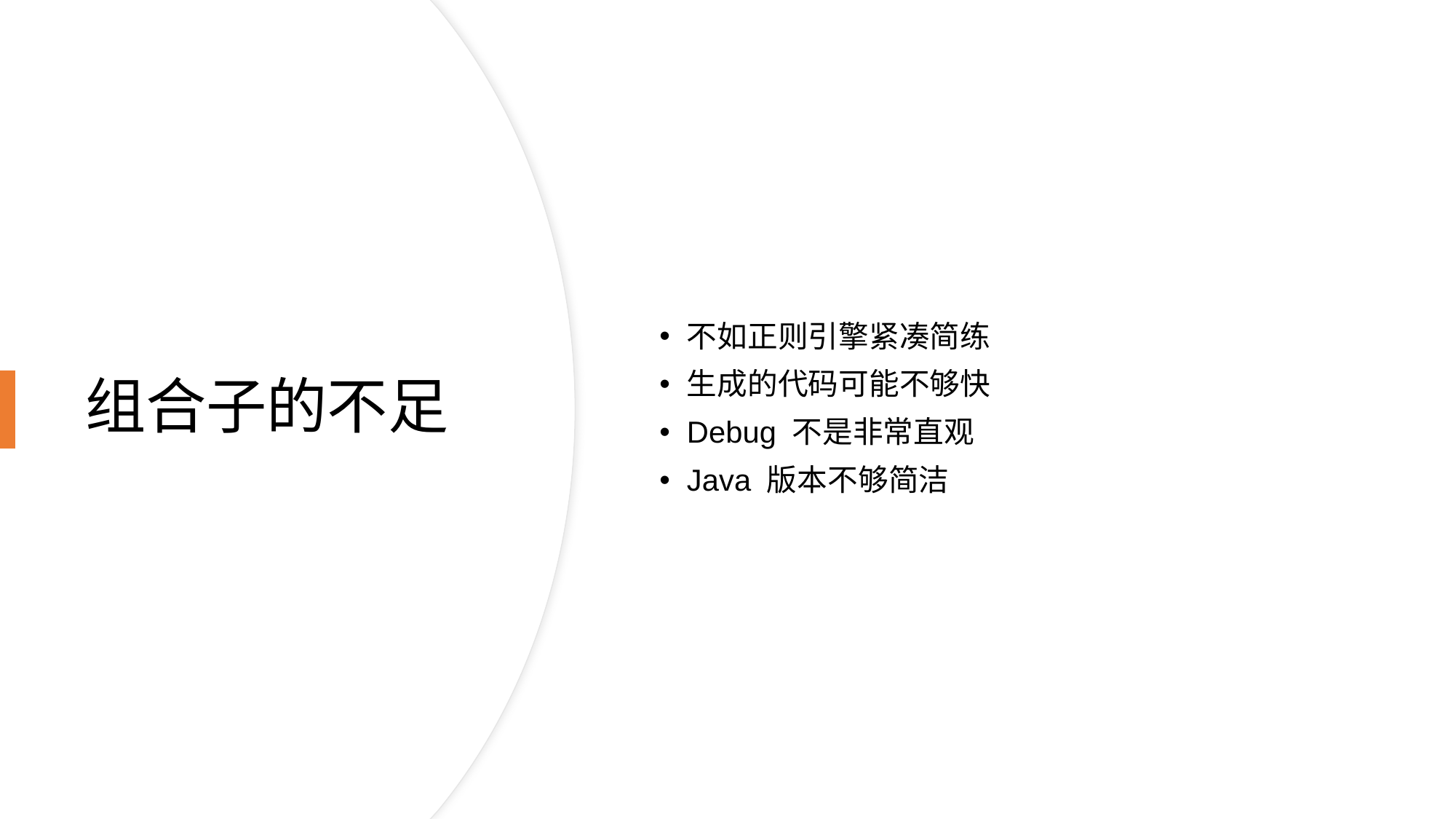

不如正则引擎紧凑简练
生成的代码可能不够快
Debug 不是非常直观
Java 版本不够简洁
# 组合子的不足